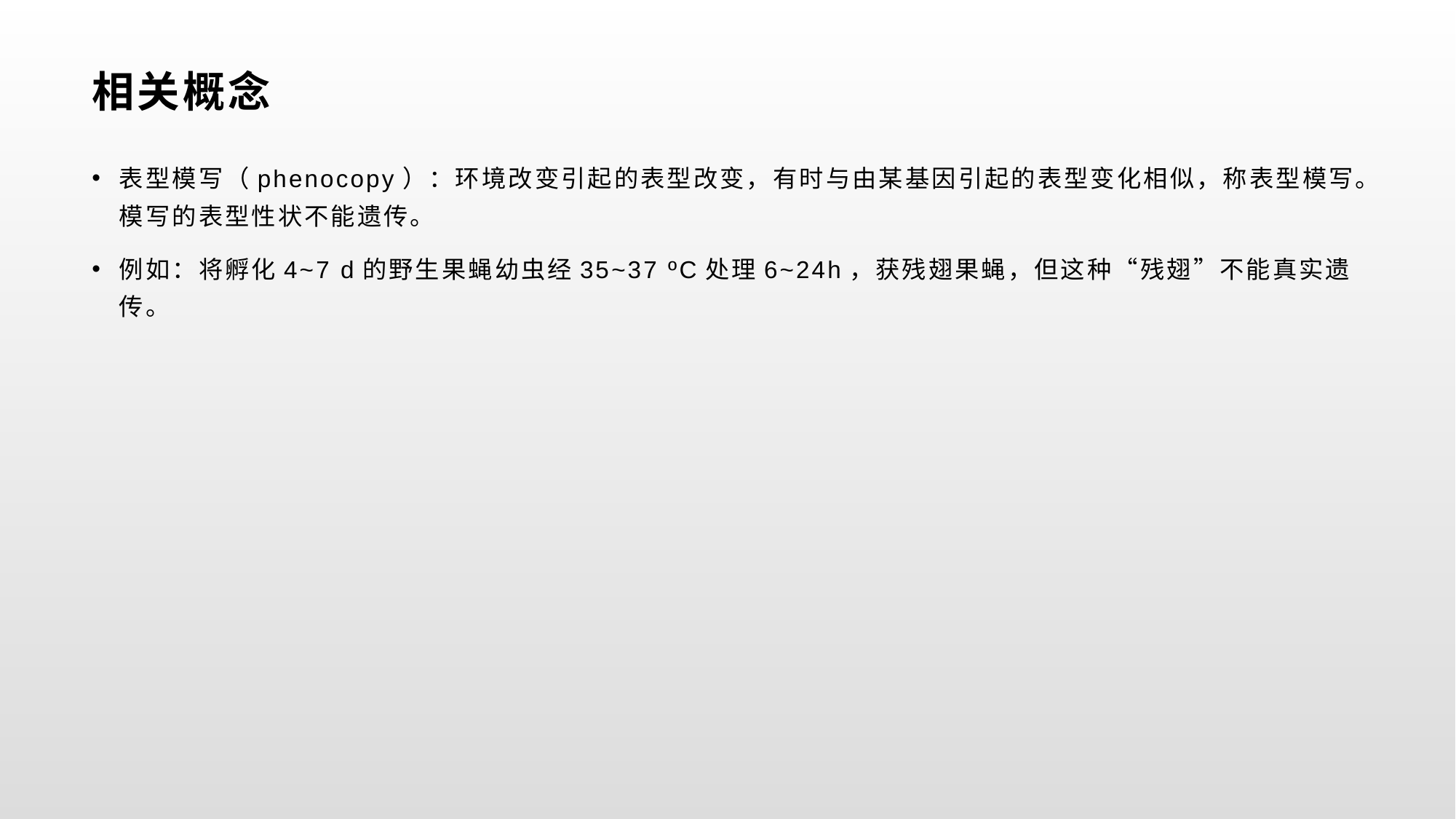

# 相关概念
表型模写（phenocopy）：环境改变引起的表型改变，有时与由某基因引起的表型变化相似，称表型模写。模写的表型性状不能遗传。
例如：将孵化4~7 d的野生果蝇幼虫经35~37 ºC处理6~24h，获残翅果蝇，但这种“残翅”不能真实遗传。